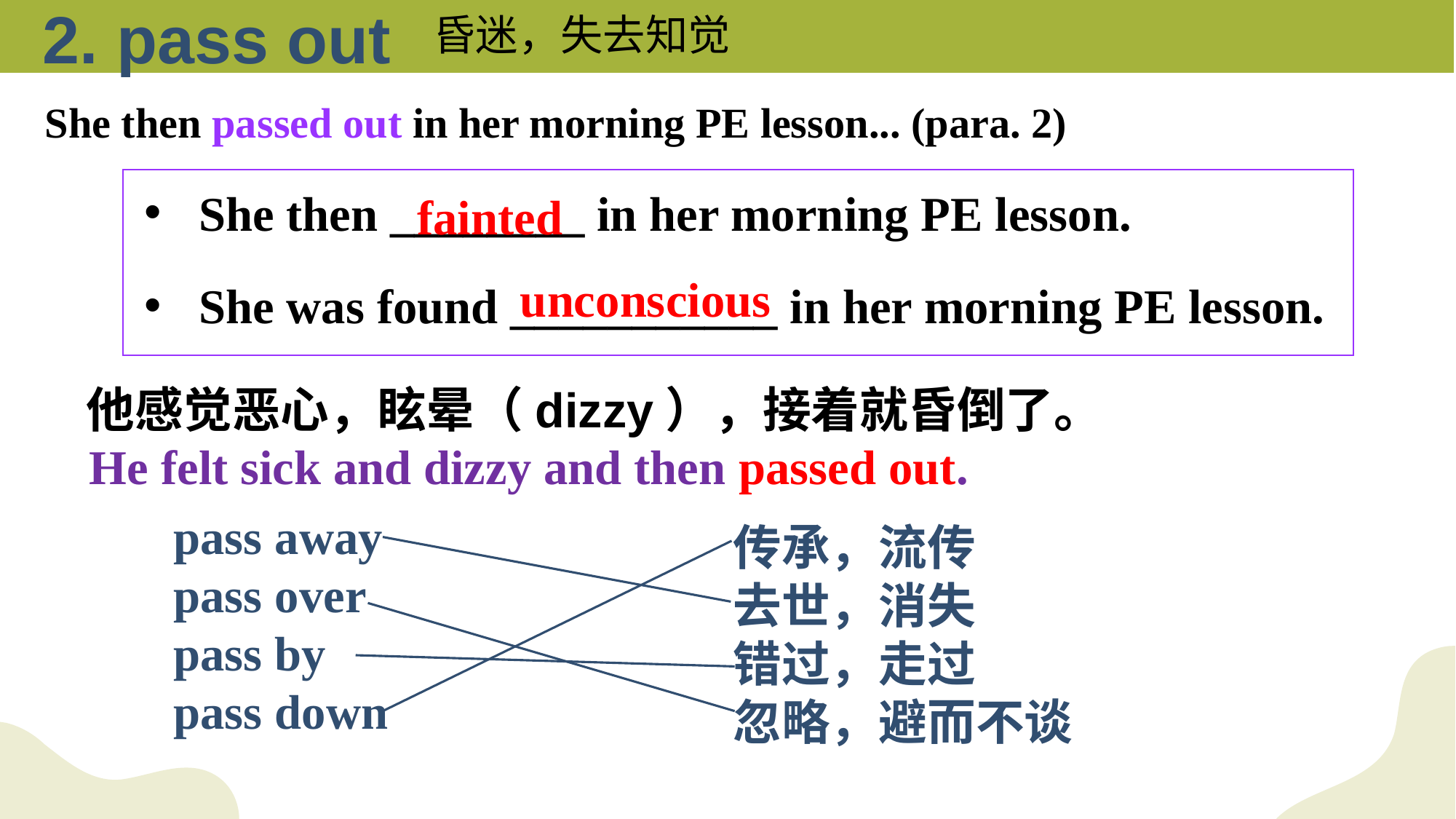

2. pass out
昏迷，失去知觉
She then passed out in her morning PE lesson... (para. 2)

She then ________ in her morning PE lesson.
She was found ___________ in her morning PE lesson.
fainted
unconscious
他感觉恶心，眩晕（dizzy），接着就昏倒了。
 He felt sick and dizzy and then passed out.
pass away
pass over
pass by
pass down
传承，流传
去世，消失
错过，走过
忽略，避而不谈